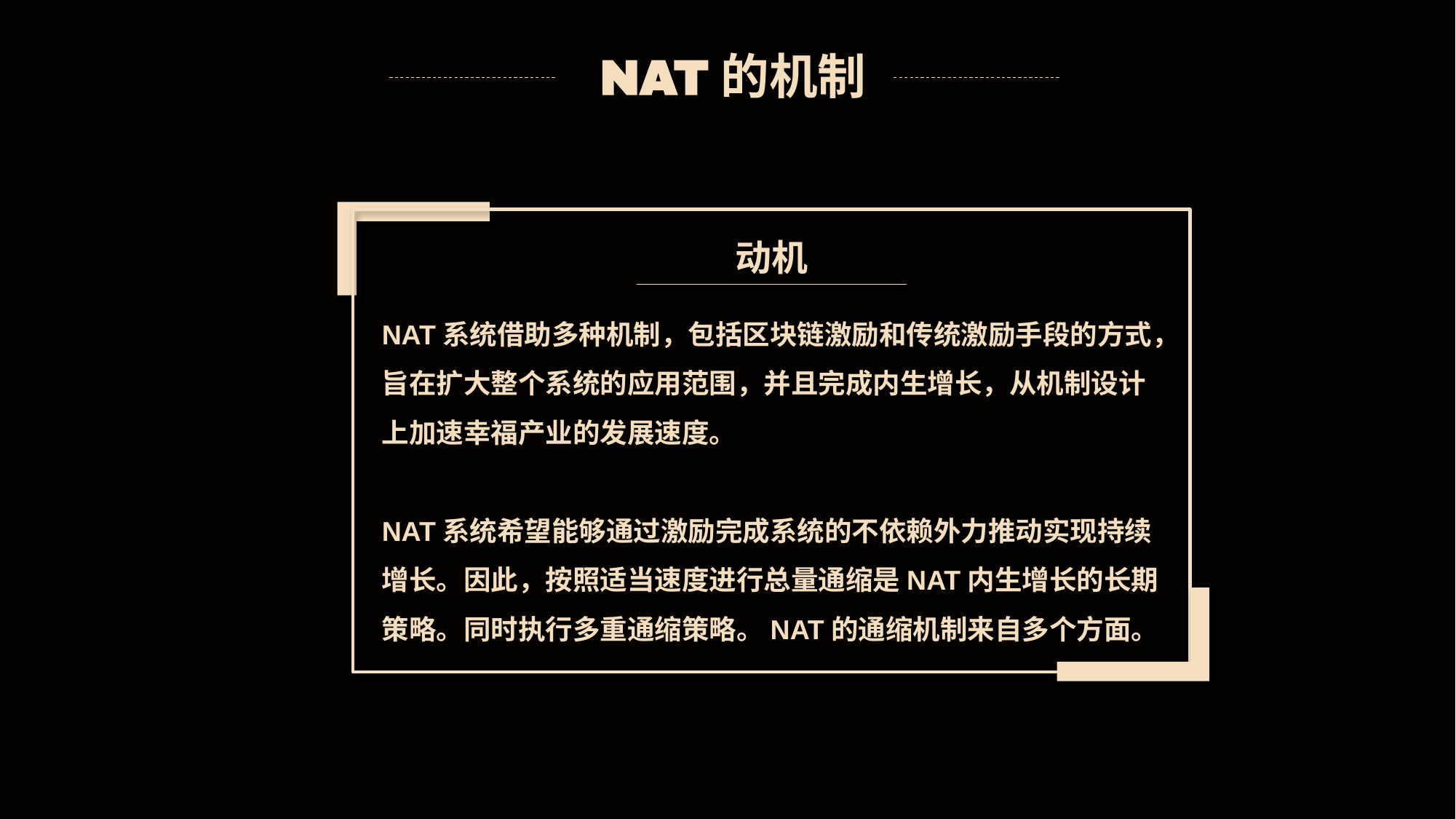

NAT的机制

动机
NAT系统借助多种机制，包括区块链激励和传统激励手段的方式，旨在扩大整个系统的应用范围，并且完成内生增长，从机制设计上加速幸福产业的发展速度。

NAT系统希望能够通过激励完成系统的不依赖外力推动实现持续增长。因此，按照适当速度进行总量通缩是NAT内生增长的长期策略。同时执行多重通缩策略。NAT的通缩机制来自多个方面。